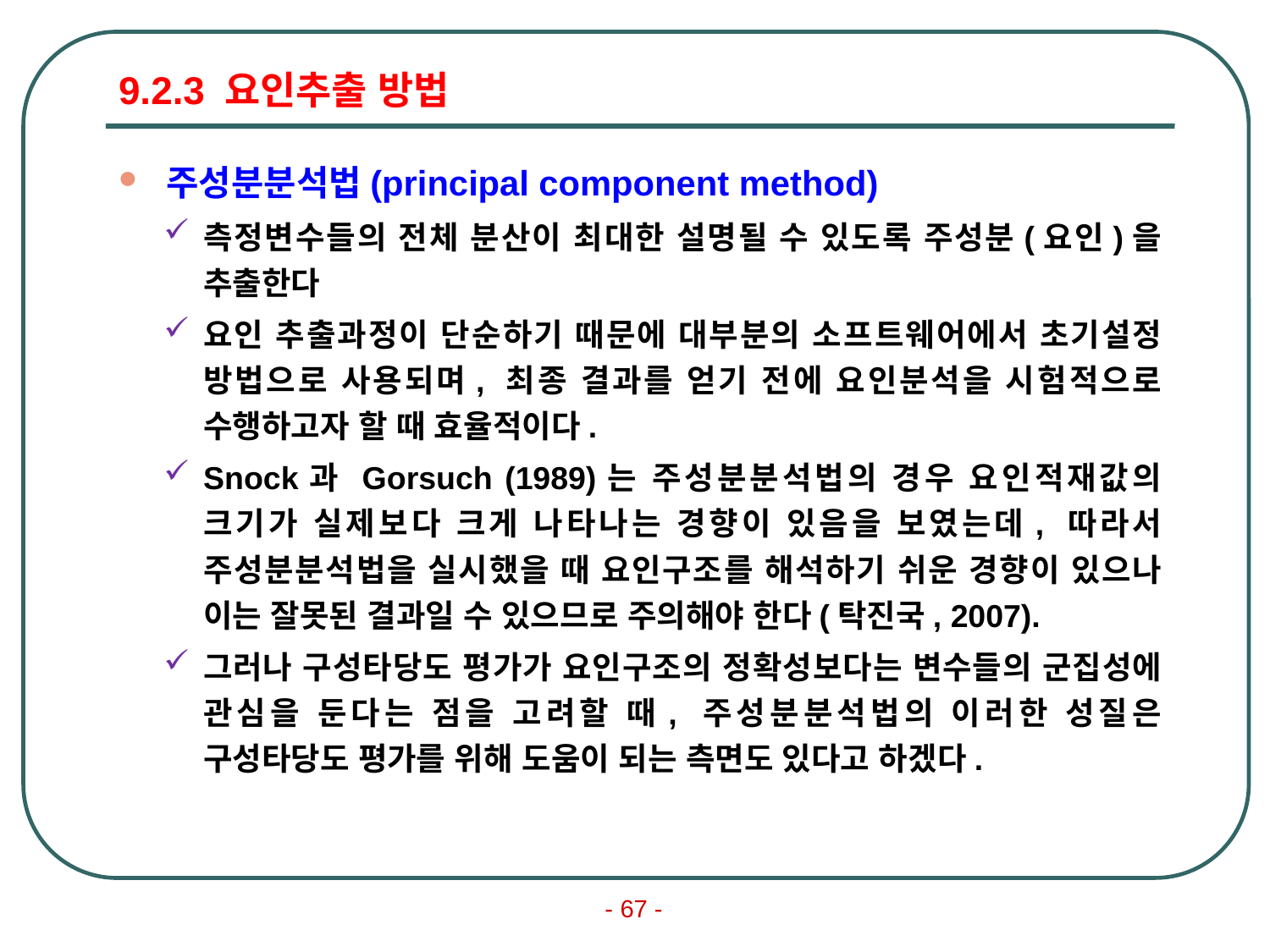

# 9.2.3 요인추출 방법
주성분분석법(principal component method)
측정변수들의 전체 분산이 최대한 설명될 수 있도록 주성분(요인)을 추출한다
요인 추출과정이 단순하기 때문에 대부분의 소프트웨어에서 초기설정 방법으로 사용되며, 최종 결과를 얻기 전에 요인분석을 시험적으로 수행하고자 할 때 효율적이다.
Snock과 Gorsuch (1989)는 주성분분석법의 경우 요인적재값의 크기가 실제보다 크게 나타나는 경향이 있음을 보였는데, 따라서 주성분분석법을 실시했을 때 요인구조를 해석하기 쉬운 경향이 있으나 이는 잘못된 결과일 수 있으므로 주의해야 한다(탁진국, 2007).
그러나 구성타당도 평가가 요인구조의 정확성보다는 변수들의 군집성에 관심을 둔다는 점을 고려할 때, 주성분분석법의 이러한 성질은 구성타당도 평가를 위해 도움이 되는 측면도 있다고 하겠다.

- 67 -